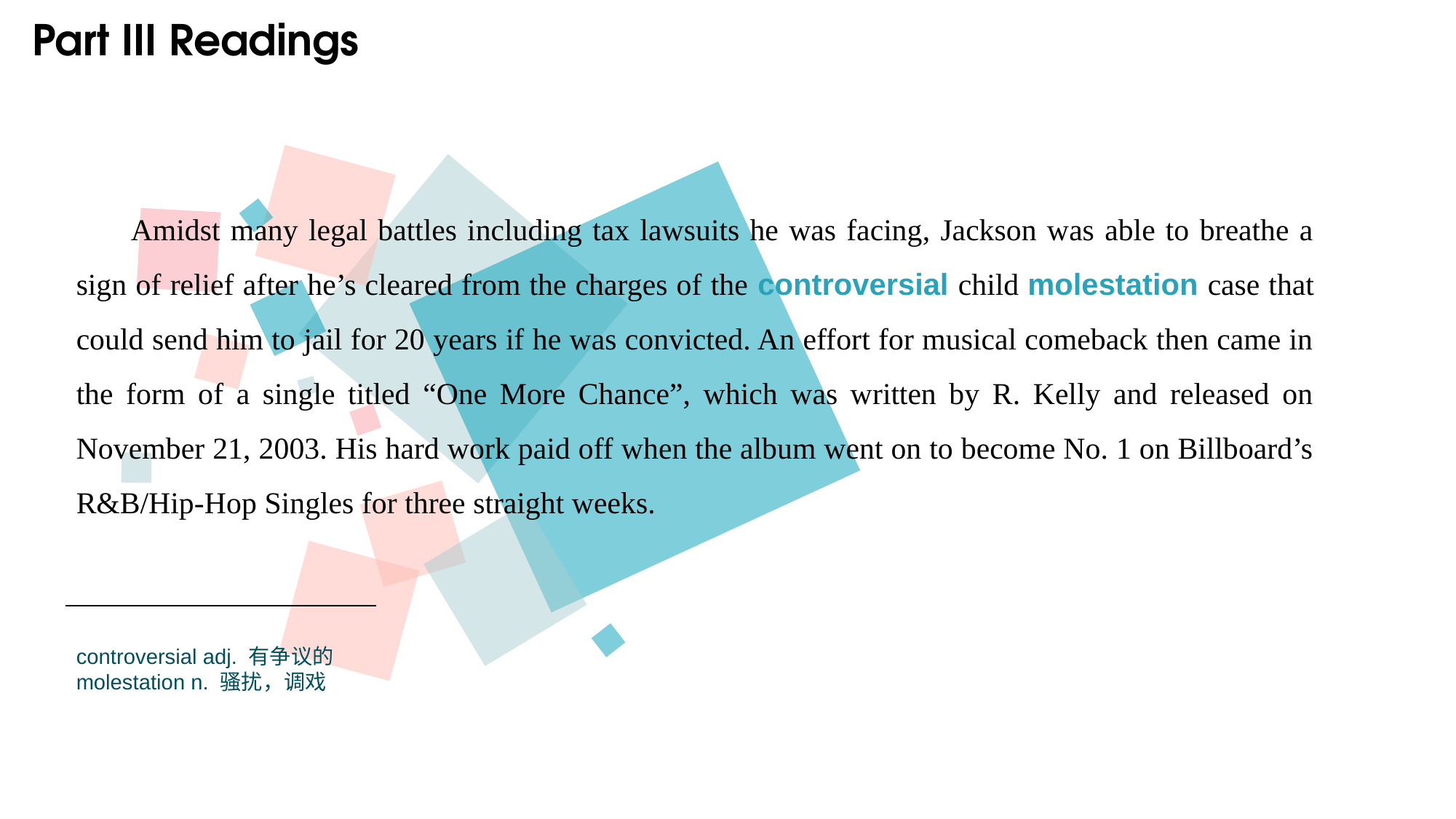

Part III Readings
Amidst many legal battles including tax lawsuits he was facing, Jackson was able to breathe a sign of relief after he’s cleared from the charges of the controversial child molestation case that could send him to jail for 20 years if he was convicted. An effort for musical comeback then came in the form of a single titled “One More Chance”, which was written by R. Kelly and released on November 21, 2003. His hard work paid off when the album went on to become No. 1 on Billboard’s R&B/Hip-Hop Singles for three straight weeks.
controversial adj. 有争议的
molestation n. 骚扰，调戏